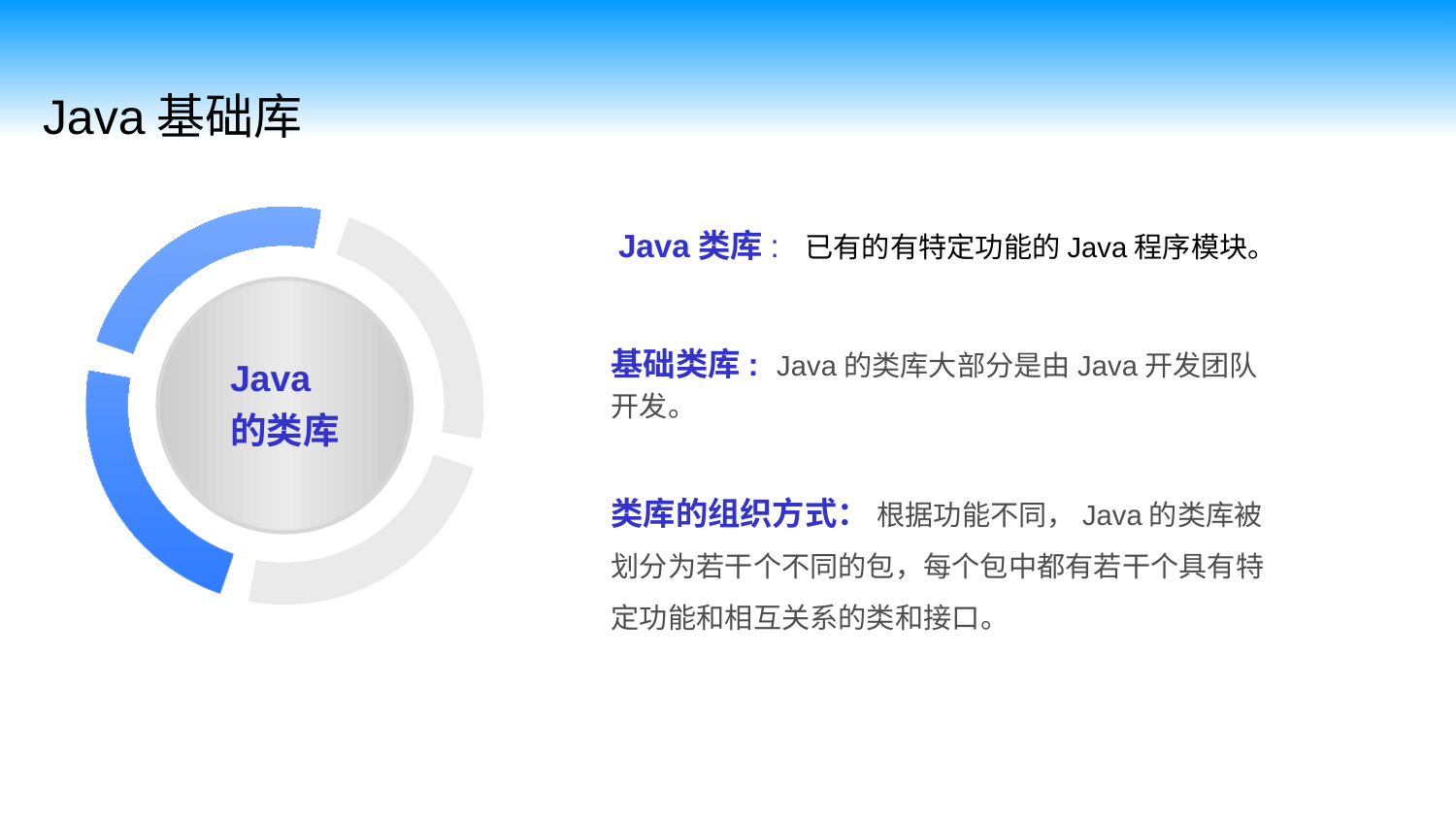

Java基础库

Java类库:  已有的有特定功能的Java程序模块。

基础类库:  Java的类库大部分是由Java开发团队开发。
Java的类库
类库的组织方式： 根据功能不同，Java的类库被划分为若干个不同的包，每个包中都有若干个具有特定功能和相互关系的类和接口。